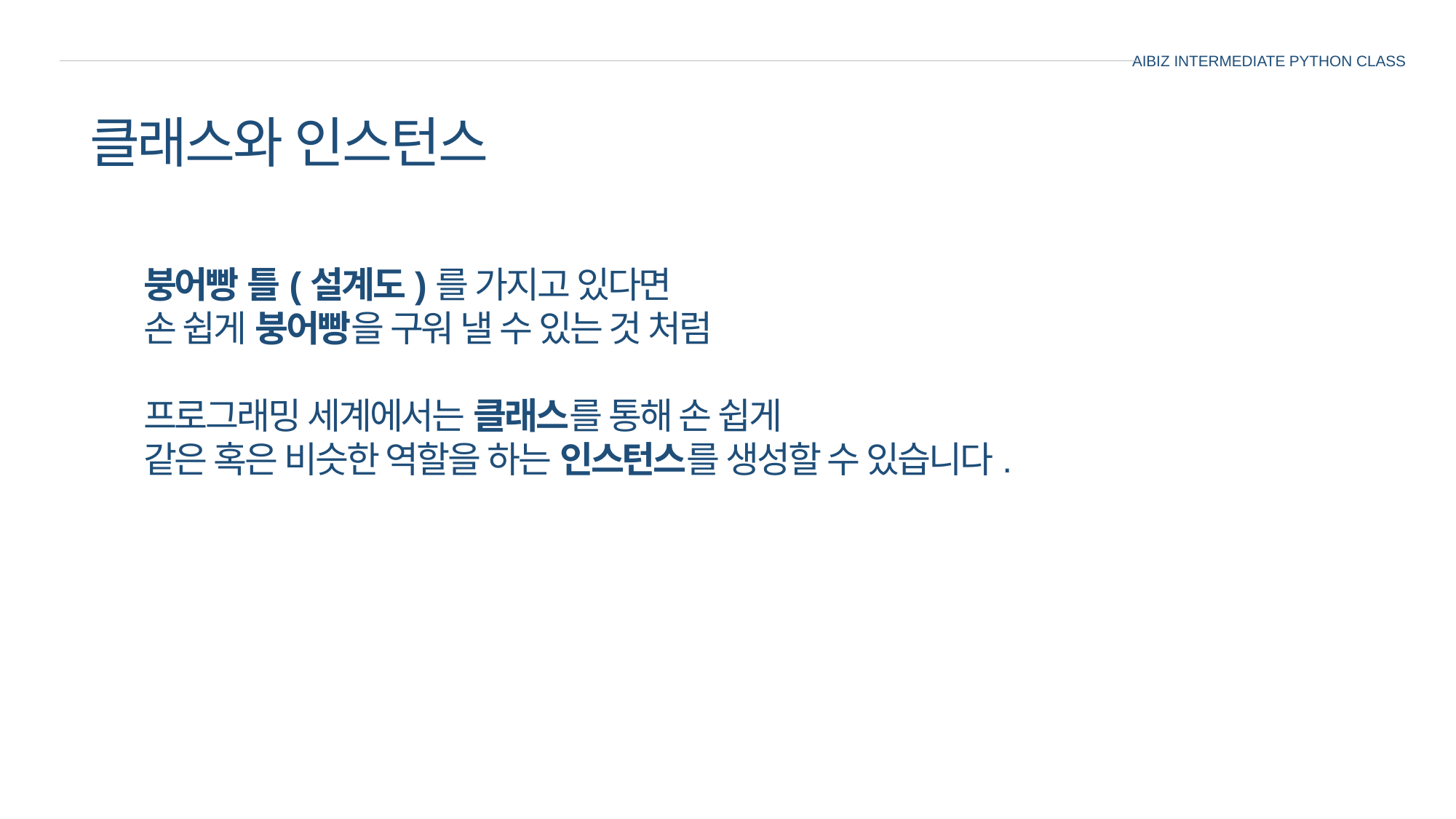

AIBIZ INTERMEDIATE PYTHON CLASS
클래스와 인스턴스
붕어빵 틀(설계도)를 가지고 있다면
손 쉽게 붕어빵을 구워 낼 수 있는 것 처럼

프로그래밍 세계에서는 클래스를 통해 손 쉽게
같은 혹은 비슷한 역할을 하는 인스턴스를 생성할 수 있습니다.